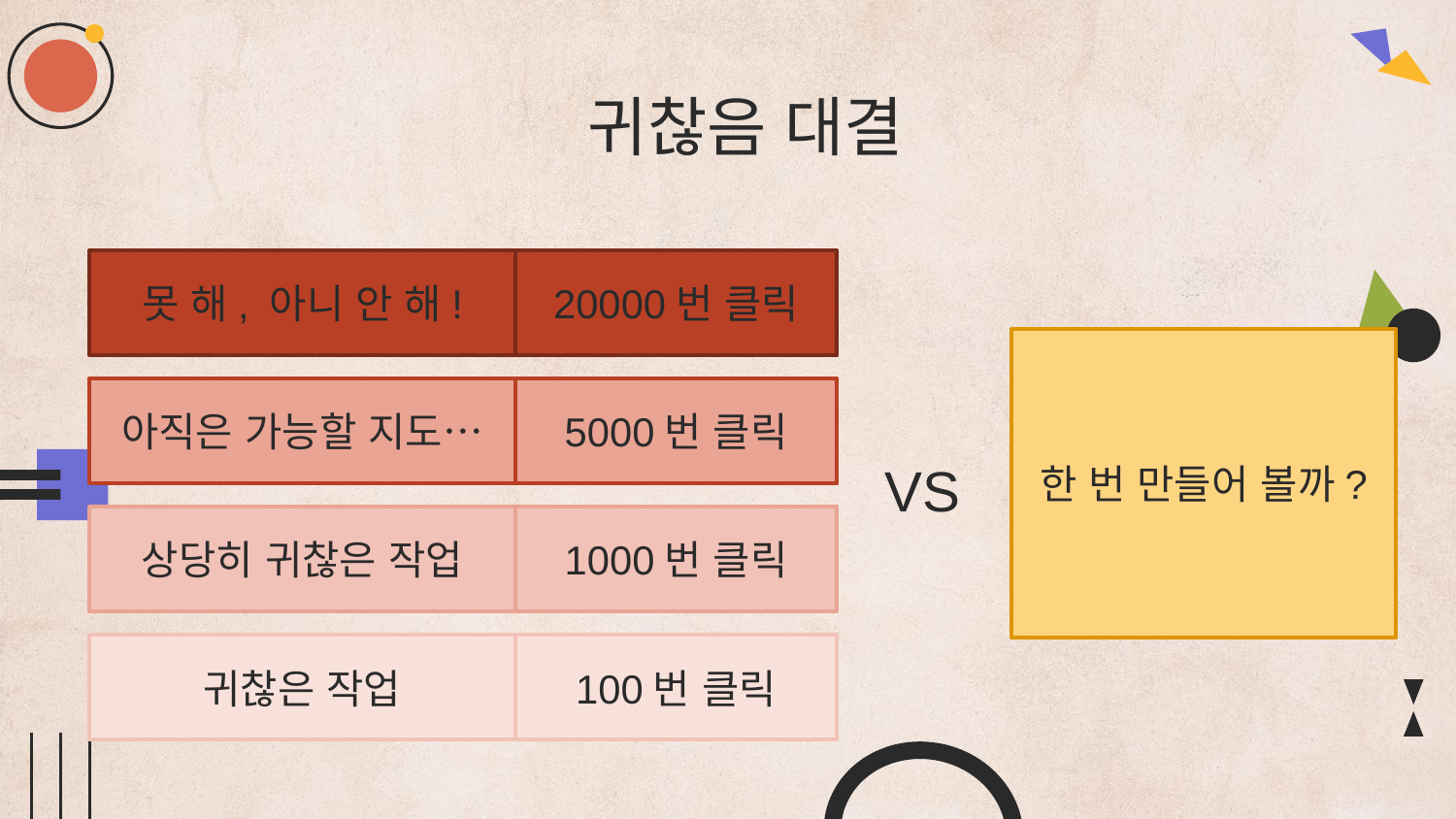

# 귀찮음 대결
못 해, 아니 안 해!
20000번 클릭
한 번 만들어 볼까?
아직은 가능할 지도…
5000번 클릭
VS
상당히 귀찮은 작업
1000번 클릭
귀찮은 작업
100번 클릭